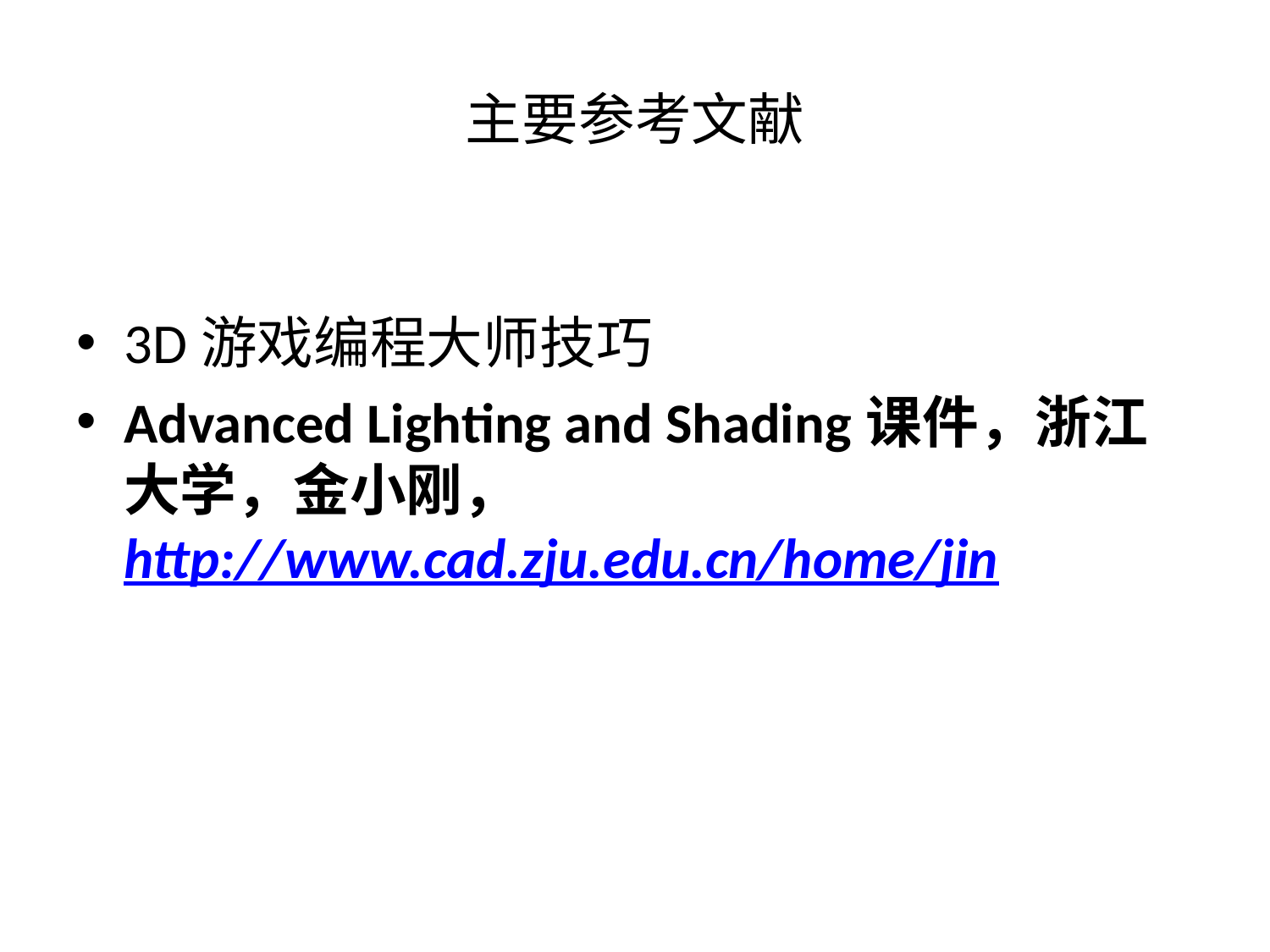

# 主要参考文献

3D游戏编程大师技巧
Advanced Lighting and Shading课件，浙江大学，金小刚， http://www.cad.zju.edu.cn/home/jin